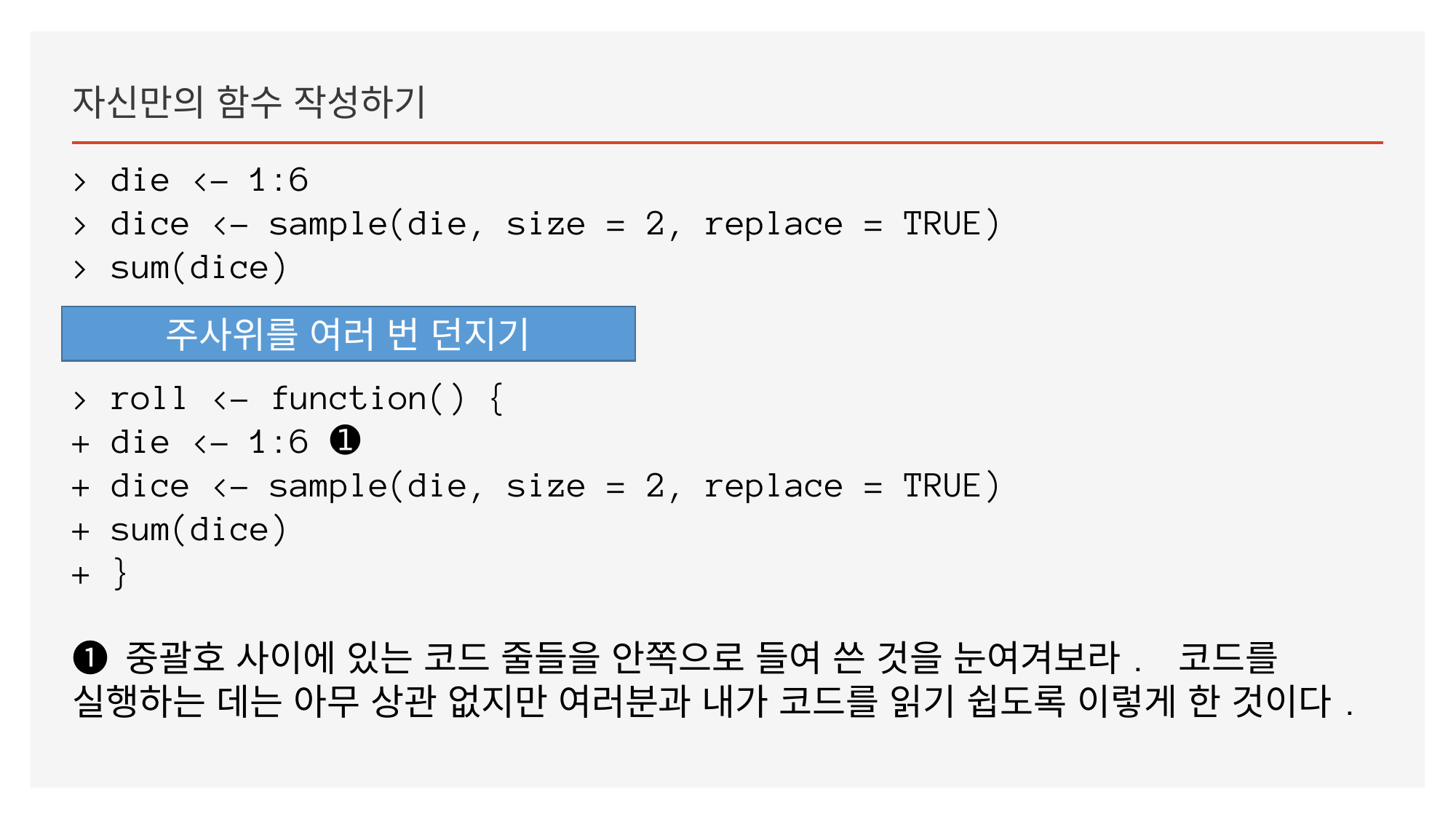

자신만의 함수 작성하기
> die <- 1:6
> dice <- sample(die, size = 2, replace = TRUE)
> sum(dice)

> roll <- function() {
+ die <- 1:6 ➊
+ dice <- sample(die, size = 2, replace = TRUE)
+ sum(dice)
+ }

➊ 중괄호 사이에 있는 코드 줄들을 안쪽으로 들여 쓴 것을 눈여겨보라. 코드를 실행하는 데는 아무 상관 없지만 여러분과 내가 코드를 읽기 쉽도록 이렇게 한 것이다.
주사위를 여러 번 던지기